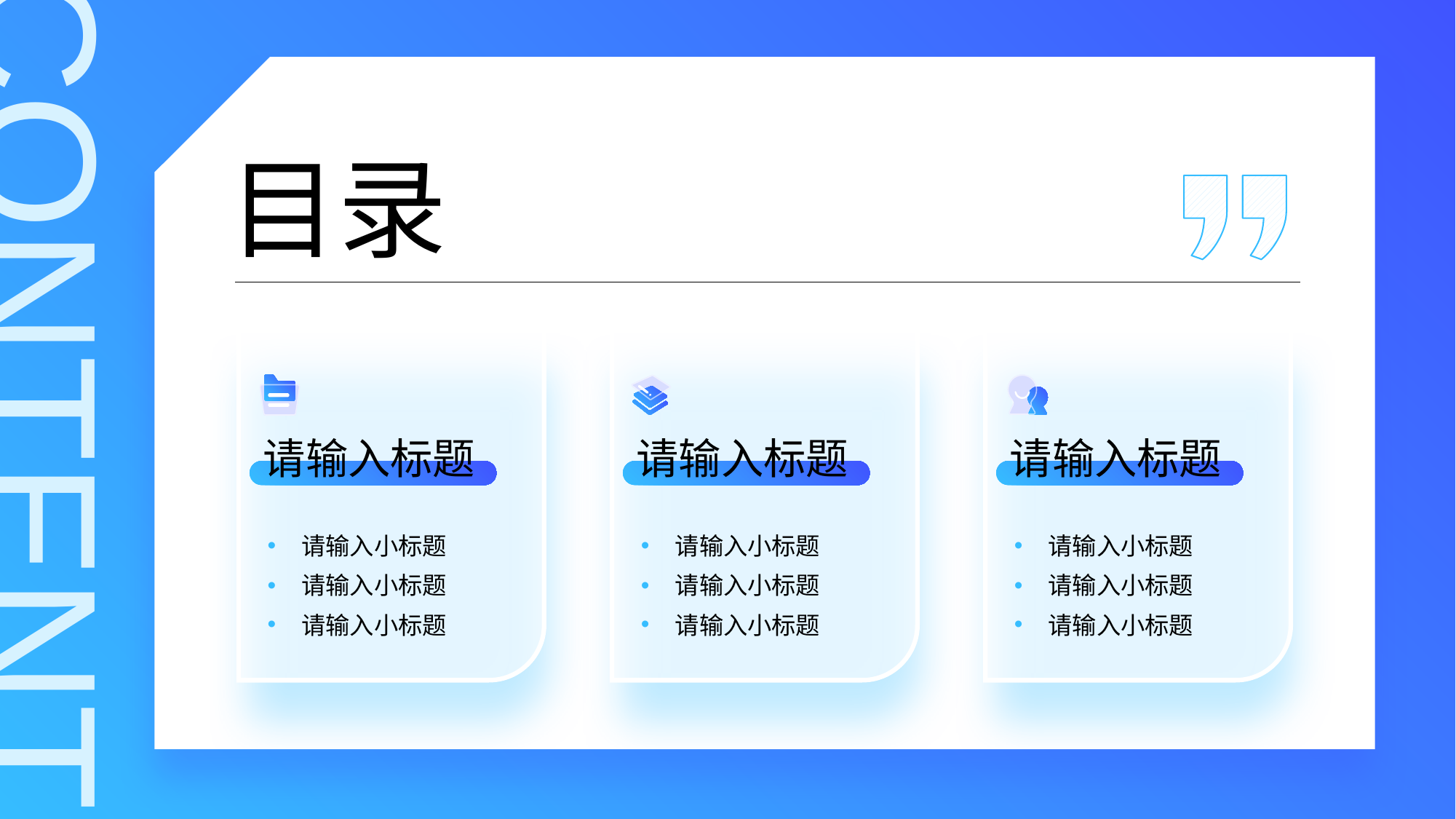

目录

请输入标题
请输入标题
请输入标题

请输入小标题
请输入小标题
请输入小标题
请输入小标题
请输入小标题
请输入小标题
请输入小标题
请输入小标题
请输入小标题